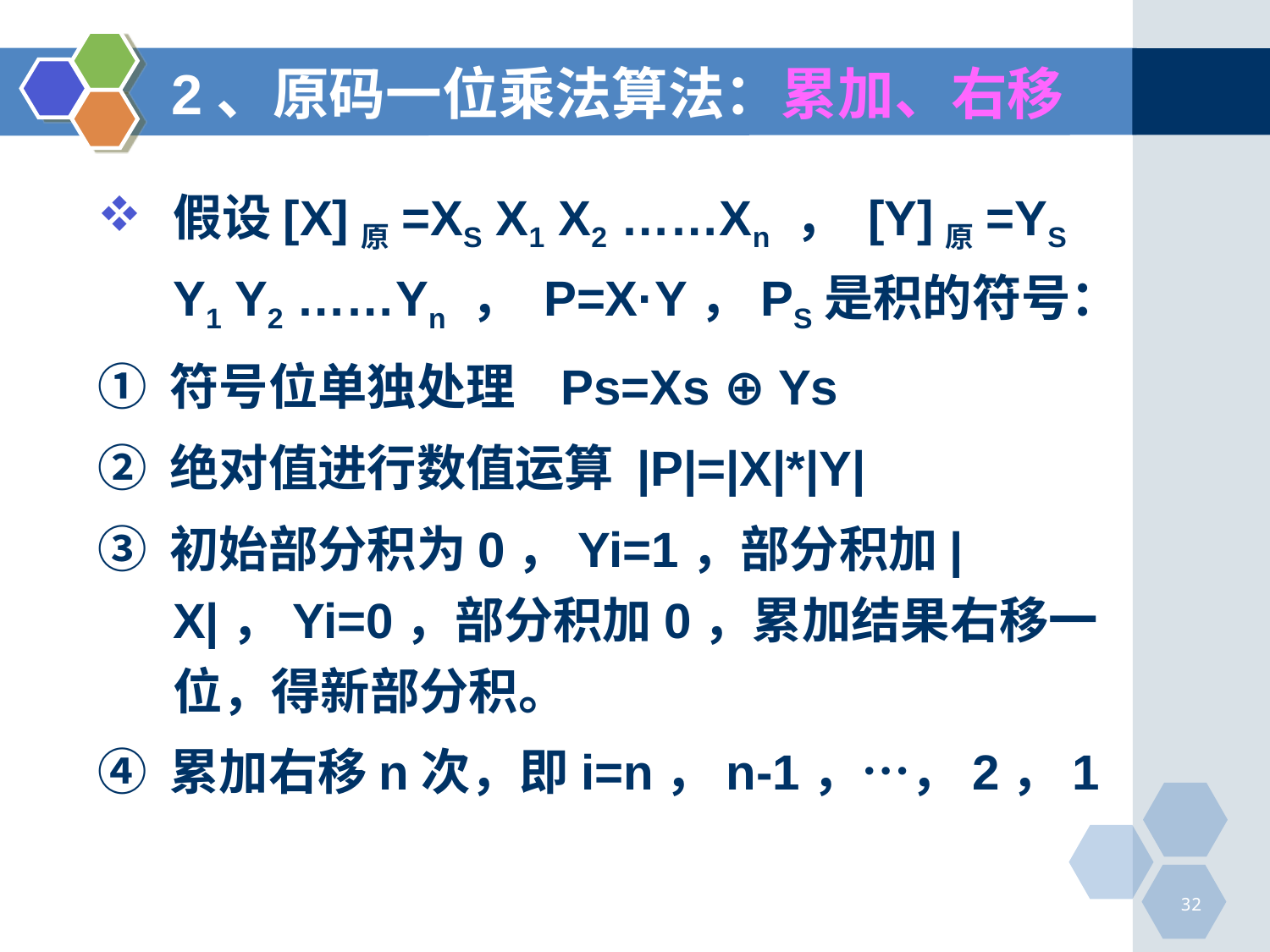

# 2、原码一位乘法算法：累加、右移
假设[X]原=XS X1 X2 ……Xn ， [Y]原=YS Y1 Y2 ……Yn ， P=X·Y，PS是积的符号：
① 符号位单独处理   Ps=Xs ⊕ Ys
② 绝对值进行数值运算 |P|=|X|*|Y|
③ 初始部分积为0，Yi=1，部分积加|X|，Yi=0，部分积加0，累加结果右移一位，得新部分积。
④ 累加右移n次，即i=n，n-1，…，2，1
32